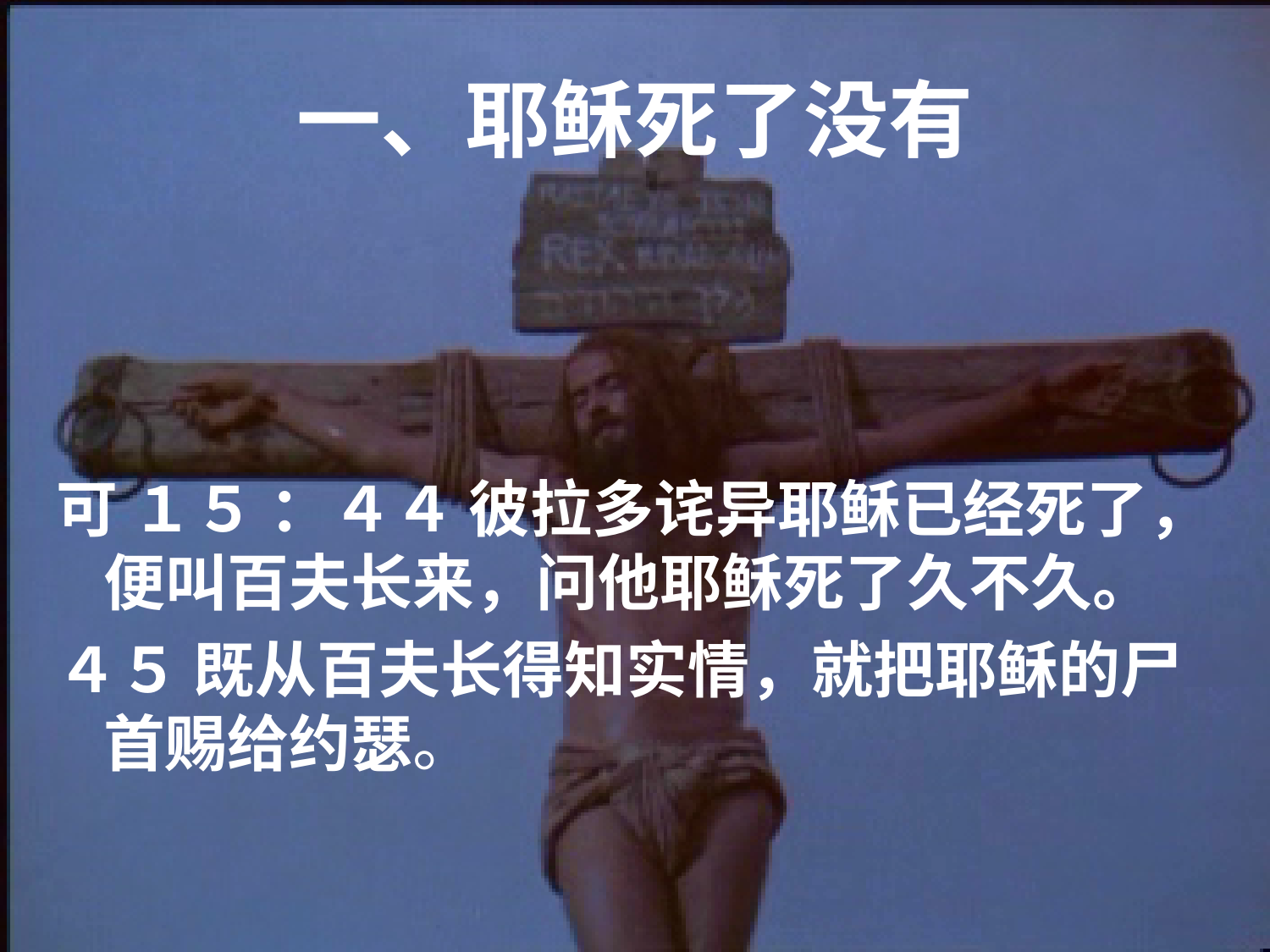

# 一、耶稣死了没有
可 １５ ：４４ 彼拉多诧异耶稣已经死了，便叫百夫长来，问他耶稣死了久不久。
４５ 既从百夫长得知实情，就把耶稣的尸首赐给约瑟。